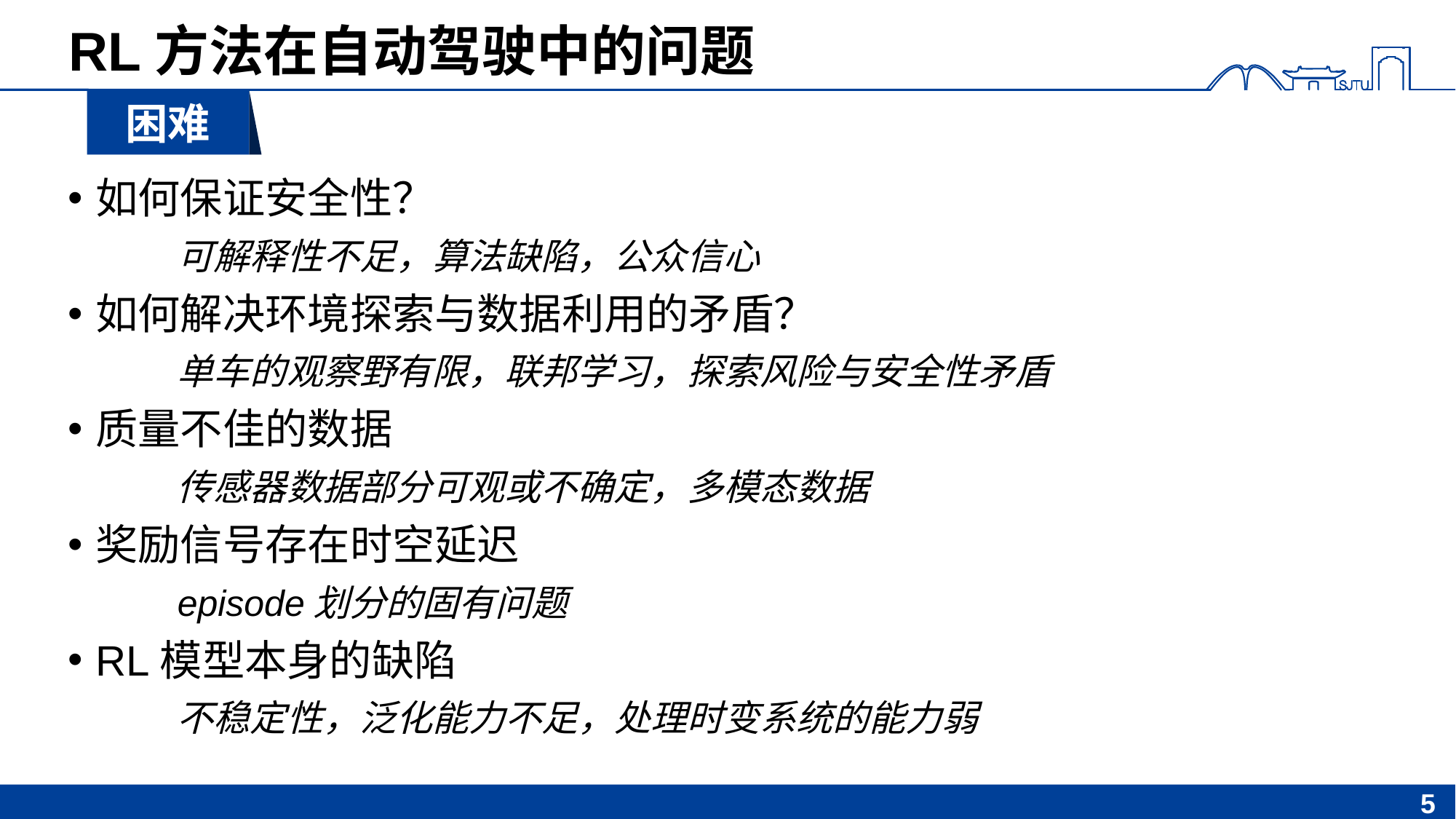

# RL方法在自动驾驶中的问题
困难

如何保证安全性？
	可解释性不足，算法缺陷，公众信心
如何解决环境探索与数据利用的矛盾？
	单车的观察野有限，联邦学习，探索风险与安全性矛盾
质量不佳的数据
	传感器数据部分可观或不确定，多模态数据
奖励信号存在时空延迟
	episode划分的固有问题
RL模型本身的缺陷
	不稳定性，泛化能力不足，处理时变系统的能力弱
5